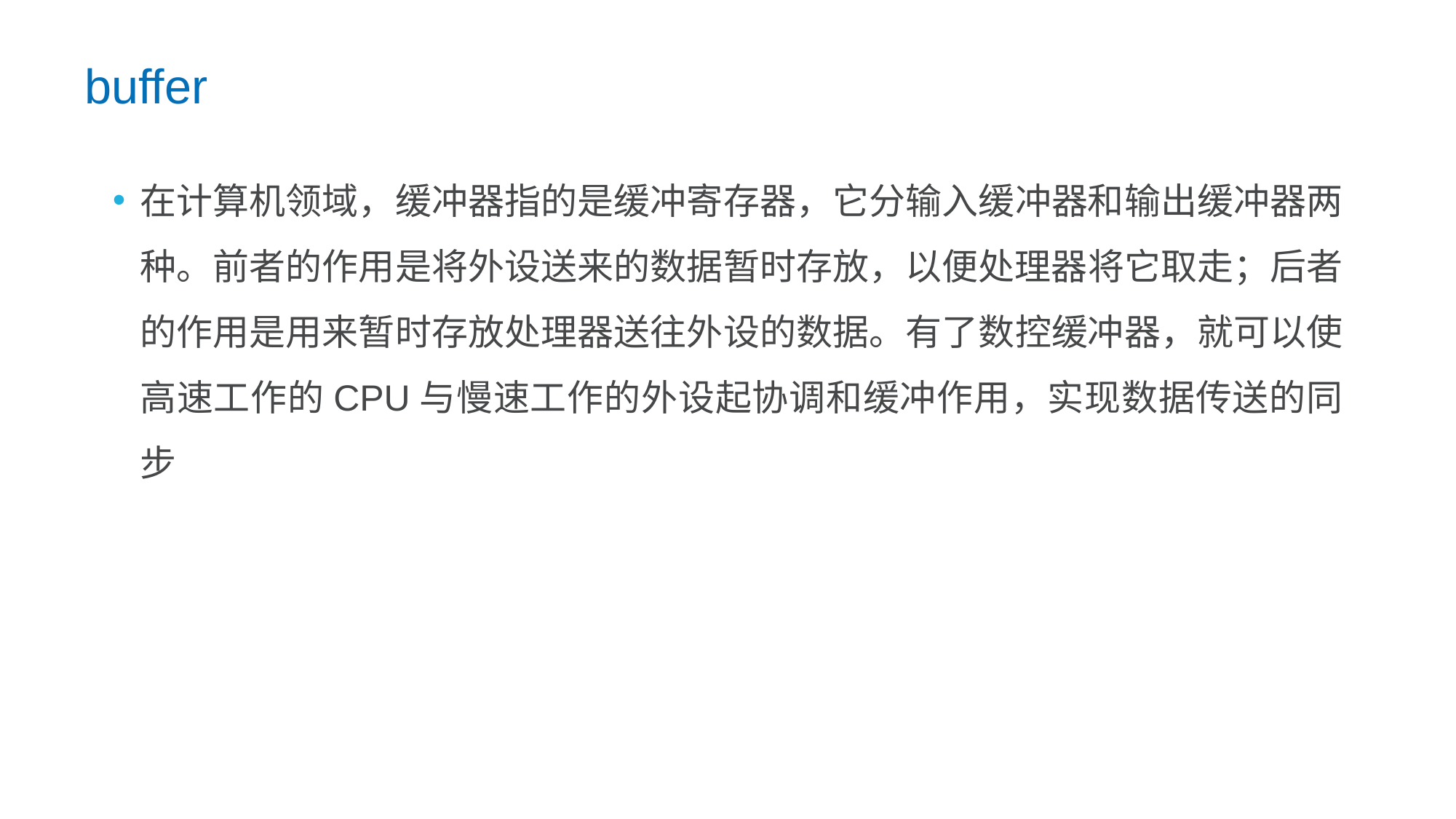

buffer
在计算机领域，缓冲器指的是缓冲寄存器，它分输入缓冲器和输出缓冲器两种。前者的作用是将外设送来的数据暂时存放，以便处理器将它取走；后者的作用是用来暂时存放处理器送往外设的数据。有了数控缓冲器，就可以使高速工作的CPU与慢速工作的外设起协调和缓冲作用，实现数据传送的同步